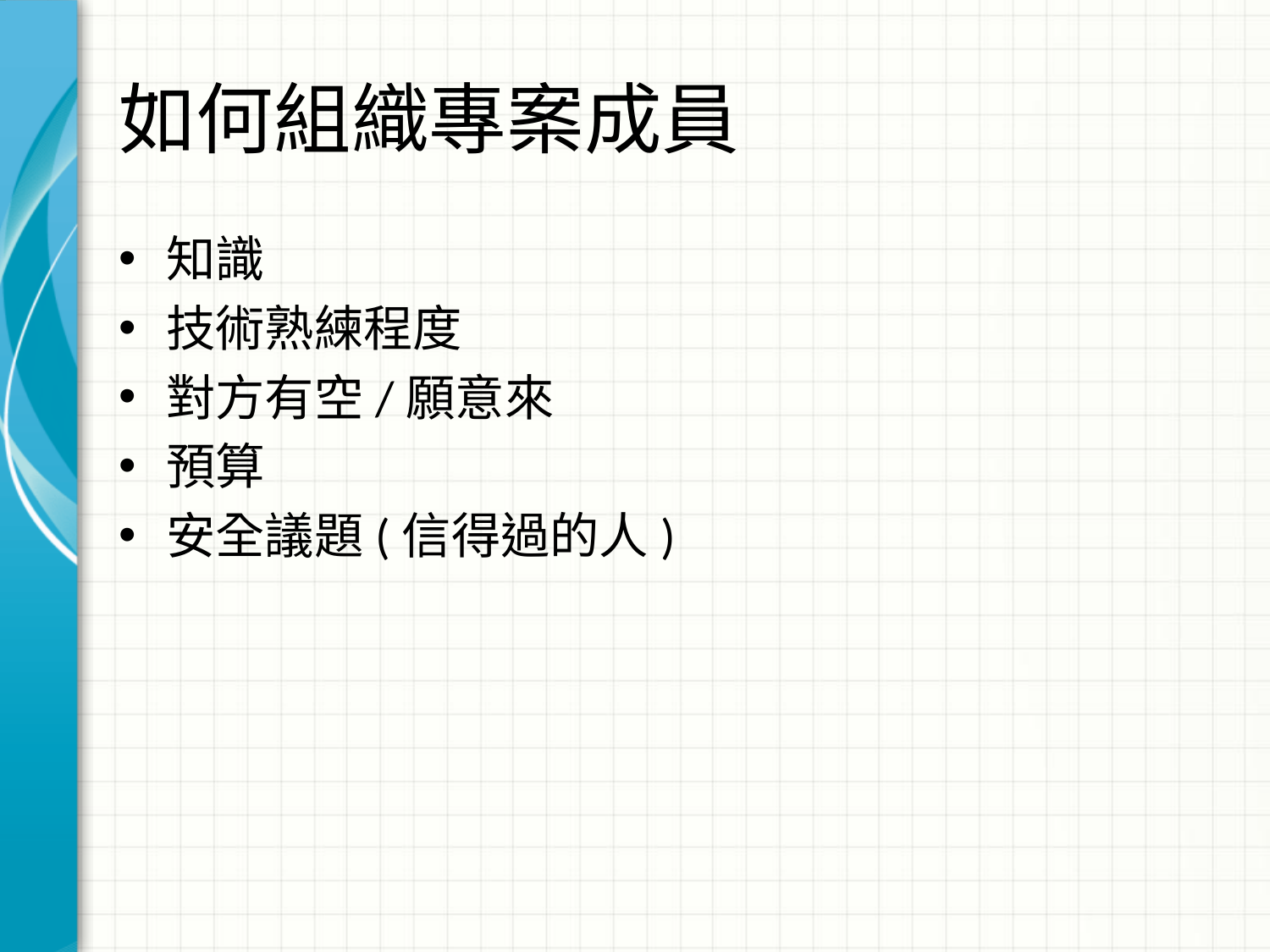

# 如何組織專案成員
知識
技術熟練程度
對方有空/願意來
預算
安全議題(信得過的人)